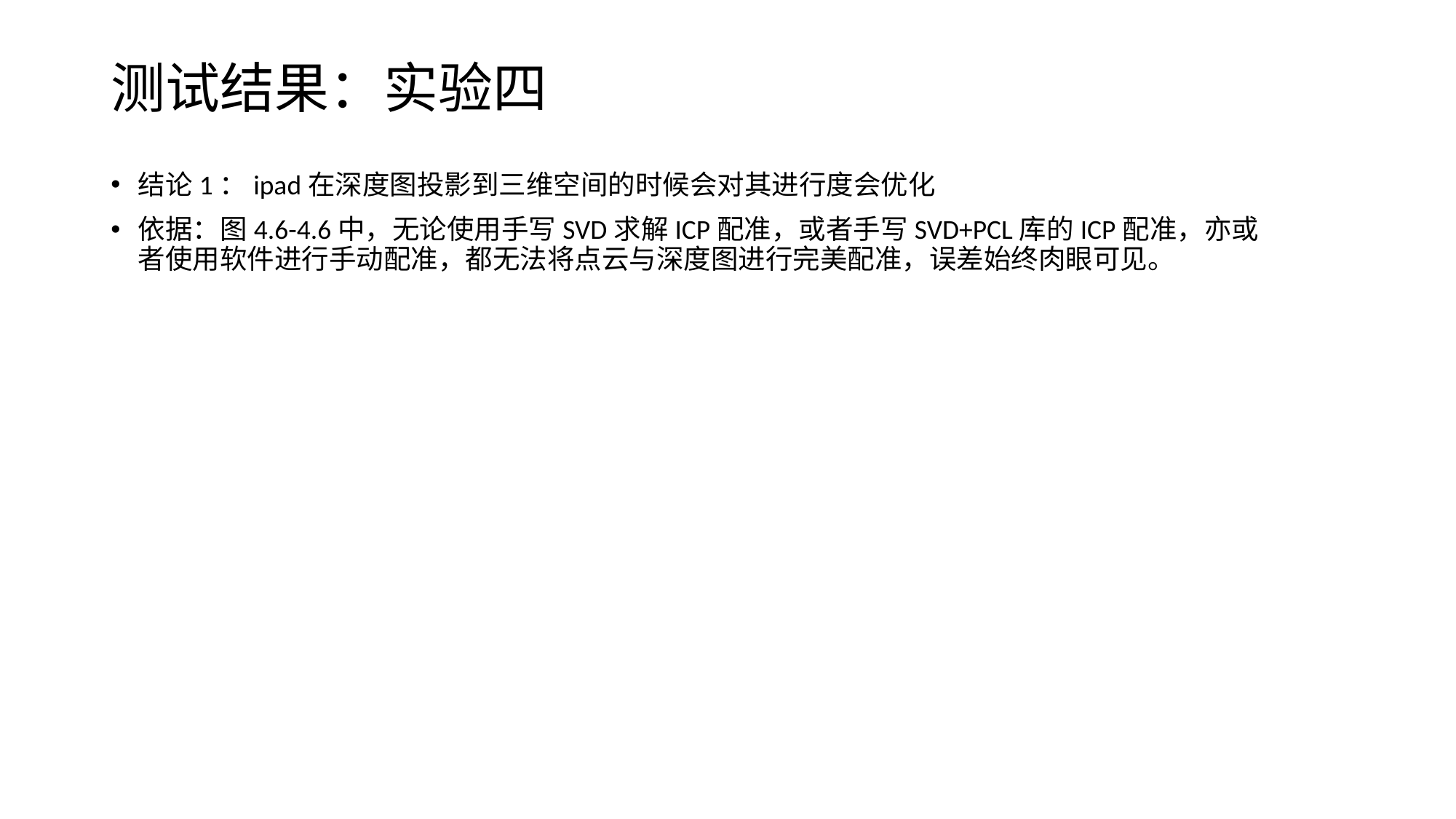

# 测试结果：实验四
结论1：ipad在深度图投影到三维空间的时候会对其进行度会优化
依据：图4.6-4.6中，无论使用手写SVD求解ICP配准，或者手写SVD+PCL库的ICP配准，亦或者使用软件进行手动配准，都无法将点云与深度图进行完美配准，误差始终肉眼可见。